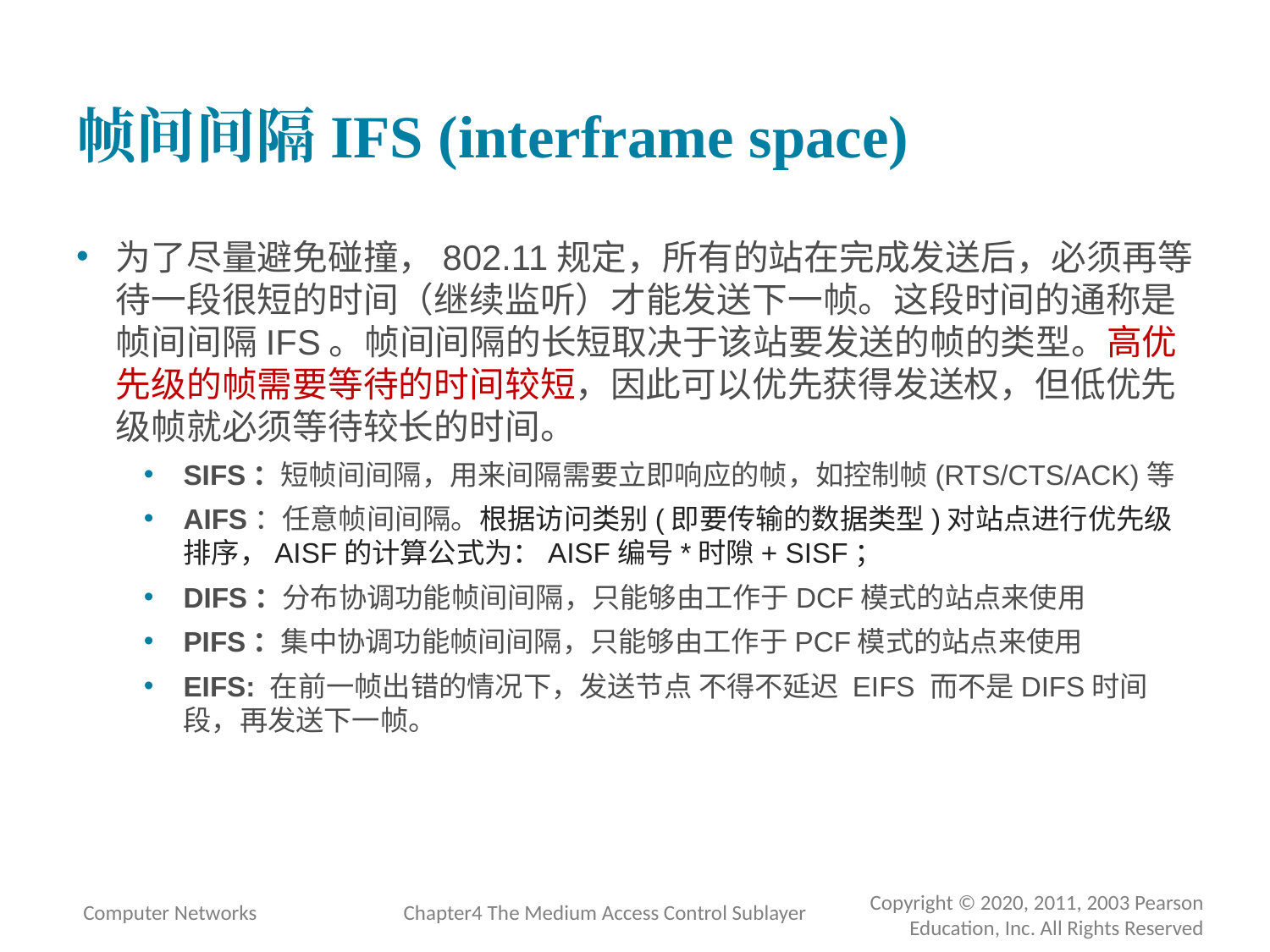

# 帧间间隔IFS (interframe space)
为了尽量避免碰撞，802.11规定，所有的站在完成发送后，必须再等待一段很短的时间（继续监听）才能发送下一帧。这段时间的通称是帧间间隔IFS。帧间间隔的长短取决于该站要发送的帧的类型。高优先级的帧需要等待的时间较短，因此可以优先获得发送权，但低优先级帧就必须等待较长的时间。
SIFS：短帧间间隔，用来间隔需要立即响应的帧，如控制帧(RTS/CTS/ACK)等
AIFS：任意帧间间隔。根据访问类别(即要传输的数据类型)对站点进行优先级排序，AISF的计算公式为：AISF编号*时隙+ SISF；
DIFS：分布协调功能帧间间隔，只能够由工作于DCF模式的站点来使用
PIFS：集中协调功能帧间间隔，只能够由工作于PCF模式的站点来使用
EIFS: 在前一帧出错的情况下，发送节点 不得不延迟 EIFS 而不是DIFS时间段，再发送下一帧。